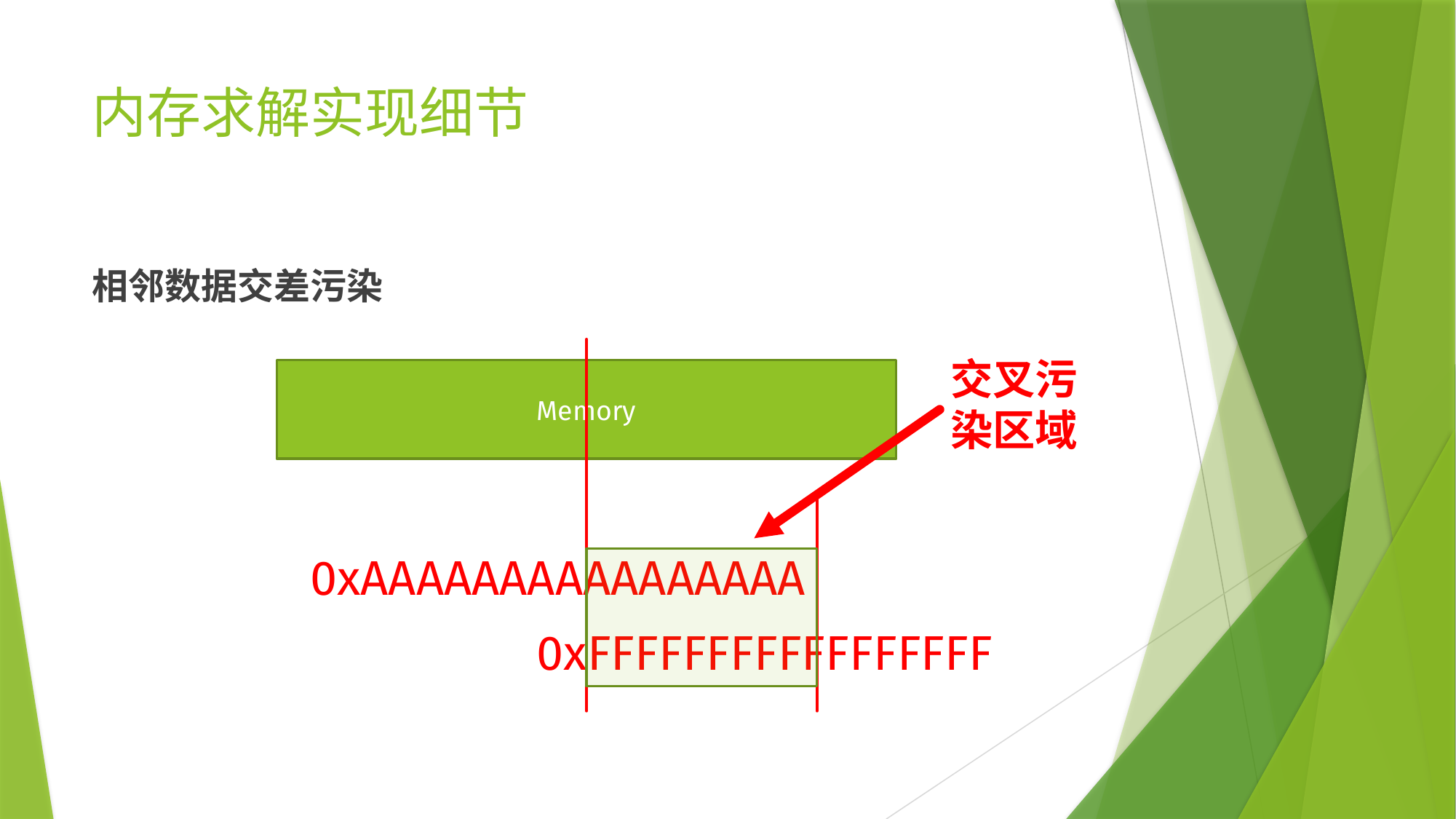

# 内存求解实现细节
相邻数据交差污染
交叉污染区域
Memory
0xAAAAAAAAAAAAAAAA

0xFFFFFFFFFFFFFFFFF